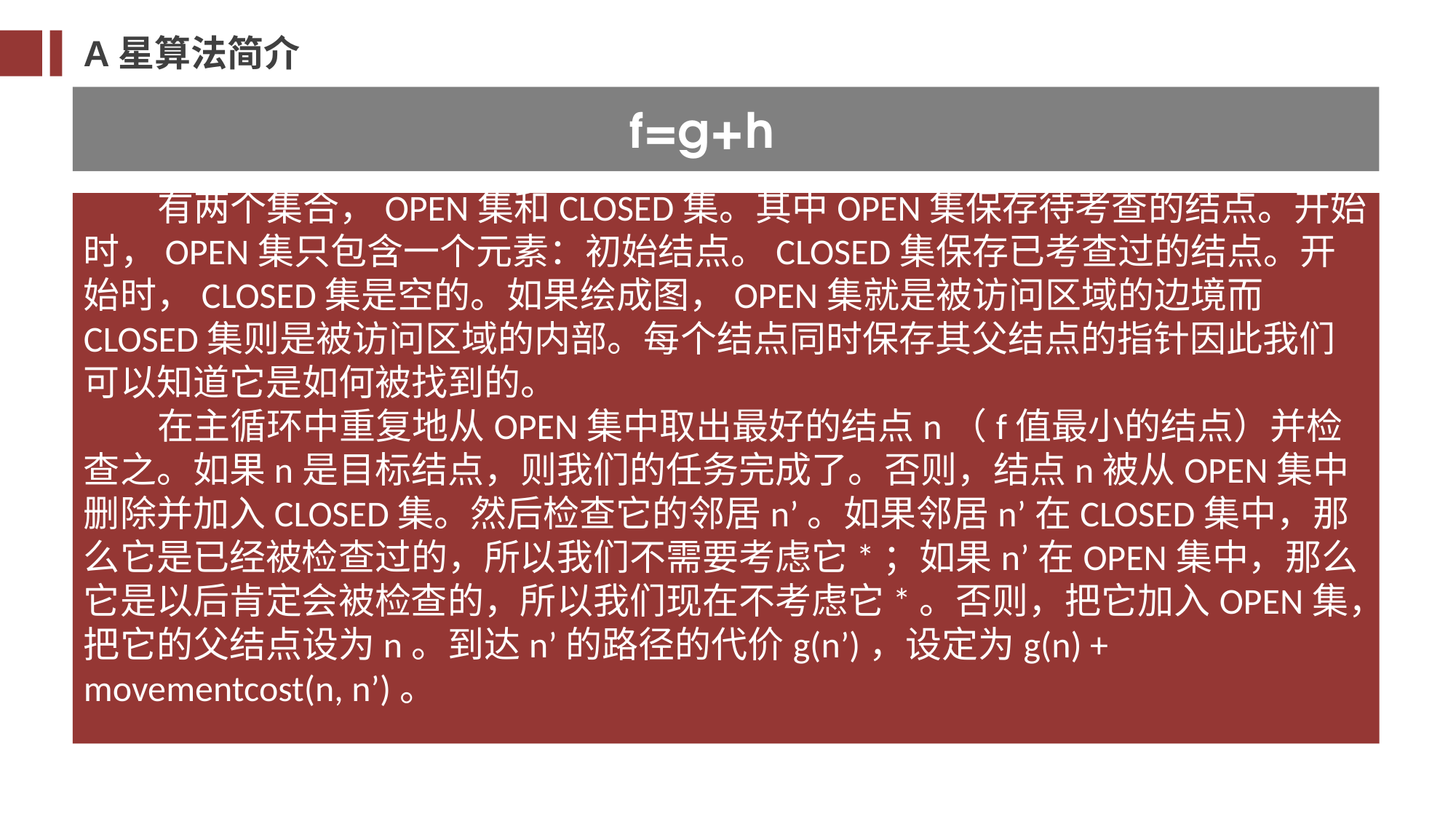

A星算法简介

f=g+h
        有两个集合，OPEN集和CLOSED集。其中OPEN集保存待考查的结点。开始时，OPEN集只包含一个元素：初始结点。CLOSED集保存已考查过的结点。开始时，CLOSED集是空的。如果绘成图，OPEN集就是被访问区域的边境而CLOSED集则是被访问区域的内部。每个结点同时保存其父结点的指针因此我们可以知道它是如何被找到的。
        在主循环中重复地从OPEN集中取出最好的结点n（f值最小的结点）并检查之。如果n是目标结点，则我们的任务完成了。否则，结点n被从OPEN集中删除并加入CLOSED集。然后检查它的邻居n’。如果邻居n’在CLOSED集中，那么它是已经被检查过的，所以我们不需要考虑它*；如果n’在OPEN集中，那么它是以后肯定会被检查的，所以我们现在不考虑它*。否则，把它加入OPEN集，把它的父结点设为n。到达n’的路径的代价g(n’)，设定为g(n) + movementcost(n, n’)。

游戏界面
为本游戏的主体，作为本游戏软件最具体也最重要的开发模块